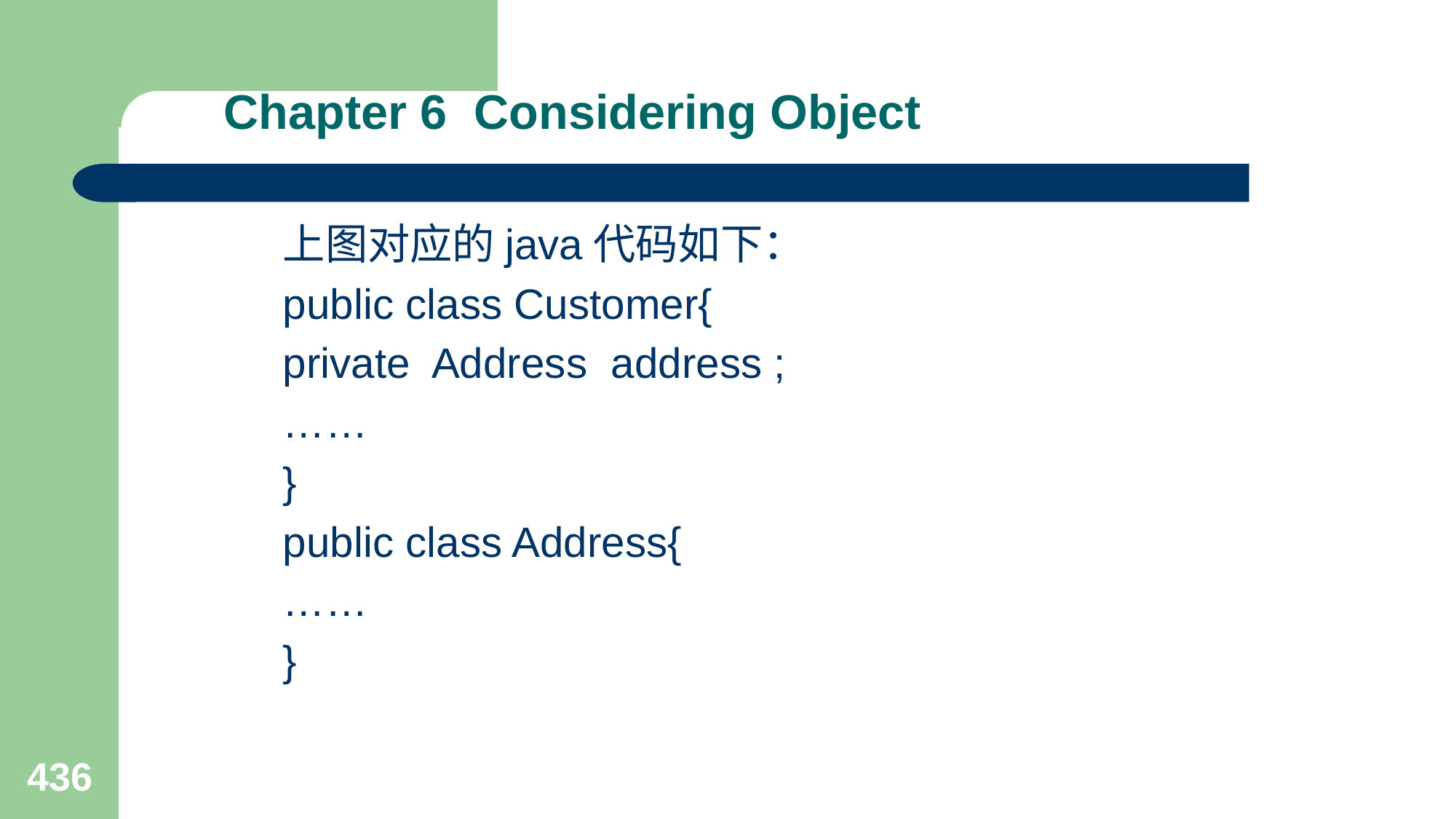

# Chapter 6  Considering Object
上图对应的java代码如下：
public class Customer{
private  Address  address ;
……
}
public class Address{
……
}
436